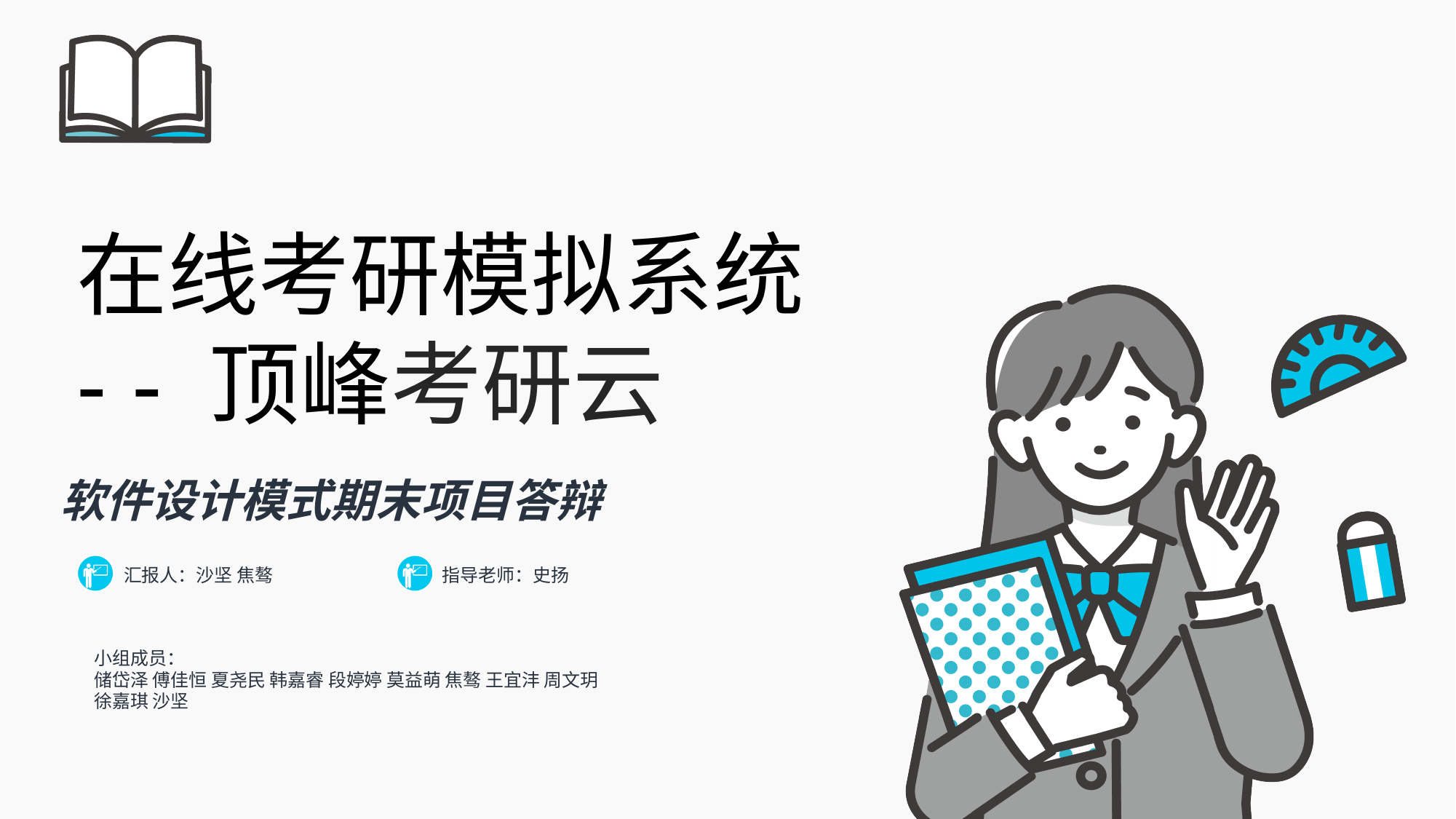

在线考研模拟系统
- - 顶峰考研云
软件设计模式期末项目答辩

汇报人：沙坚 焦骜
指导老师：史扬
小组成员：
储岱泽 傅佳恒 夏尧民 韩嘉睿 段婷婷 莫益萌 焦骜 王宜沣 周文玥 徐嘉琪 沙坚